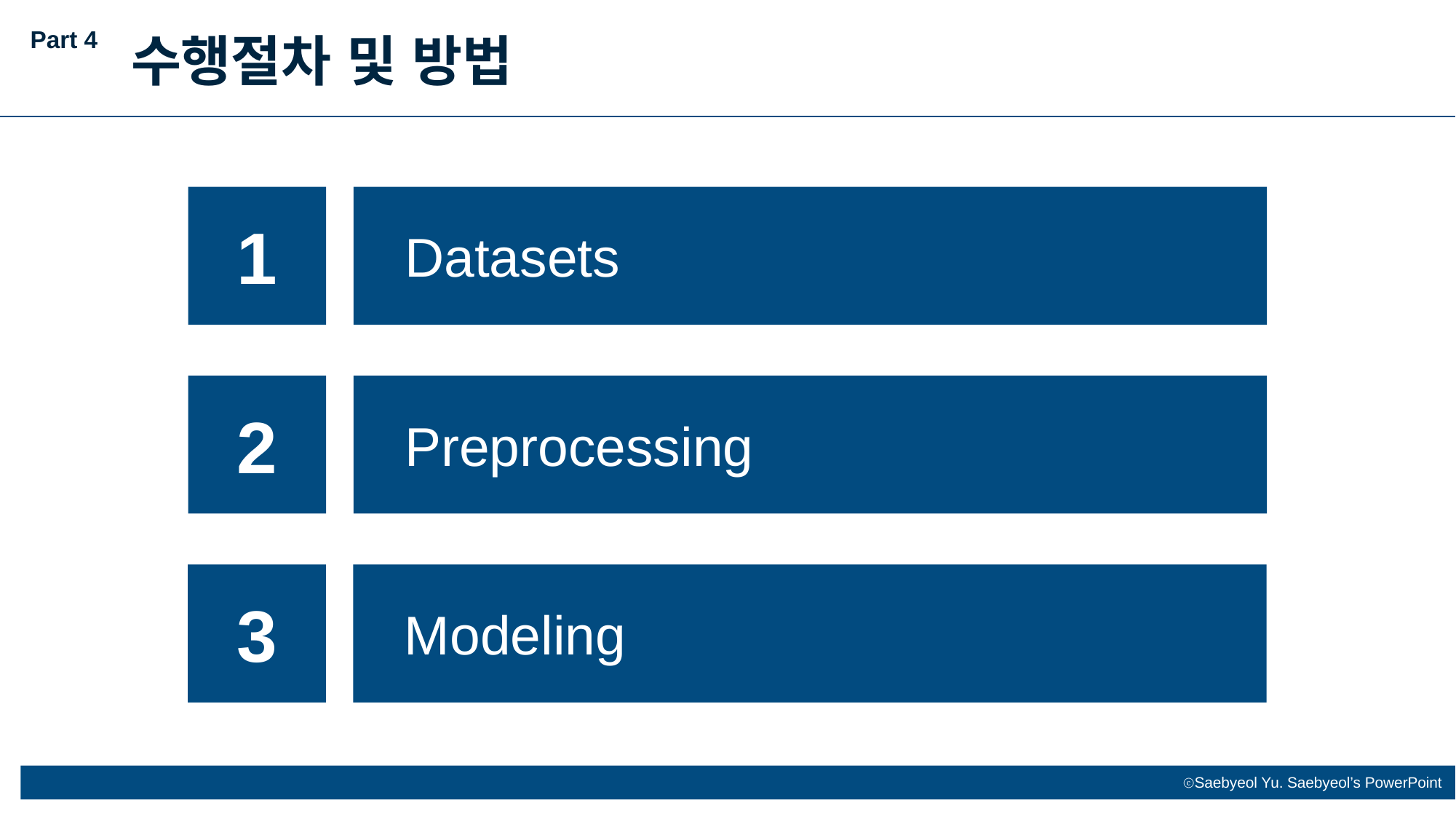

Part 4
수행절차 및 방법

1
Datasets

2
Preprocessing

3
Modeling